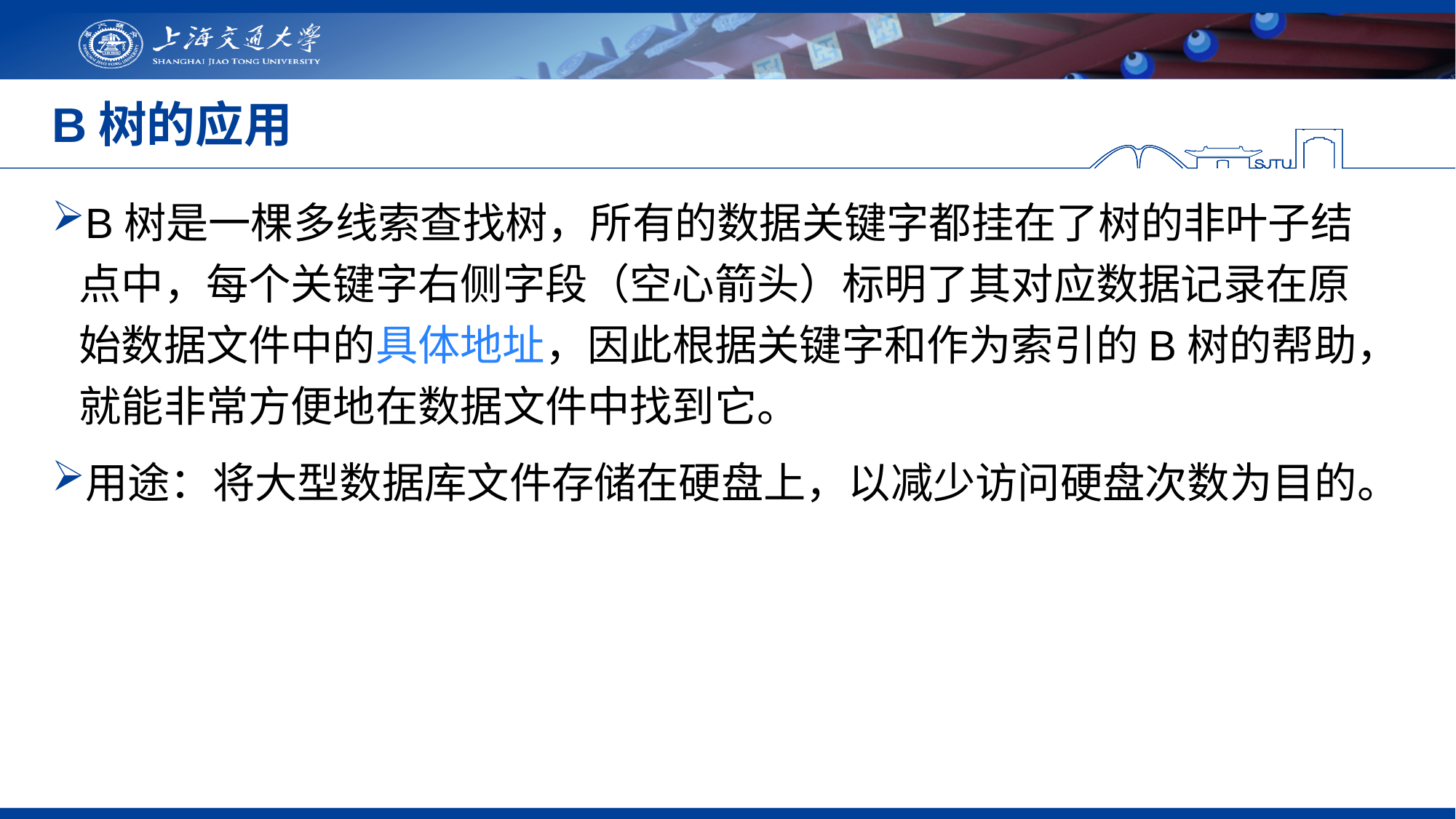

# B树的应用
B树是一棵多线索查找树，所有的数据关键字都挂在了树的非叶子结点中，每个关键字右侧字段（空心箭头）标明了其对应数据记录在原始数据文件中的具体地址，因此根据关键字和作为索引的B树的帮助，就能非常方便地在数据文件中找到它。
用途：将大型数据库文件存储在硬盘上，以减少访问硬盘次数为目的。